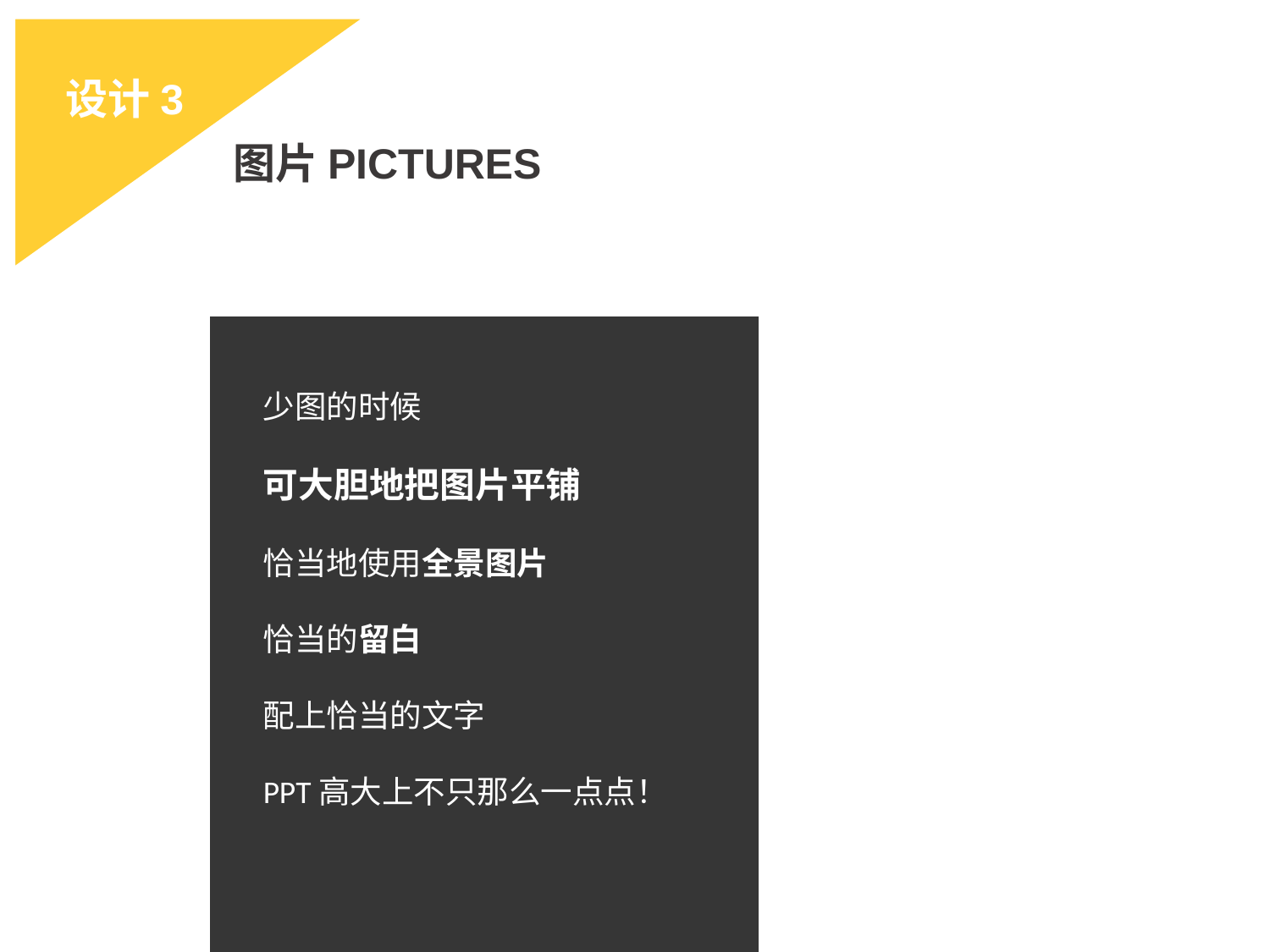

设计3
图片PICTURES

少图的时候

可大胆地把图片平铺

恰当地使用全景图片

恰当的留白

配上恰当的文字

PPT高大上不只那么一点点！